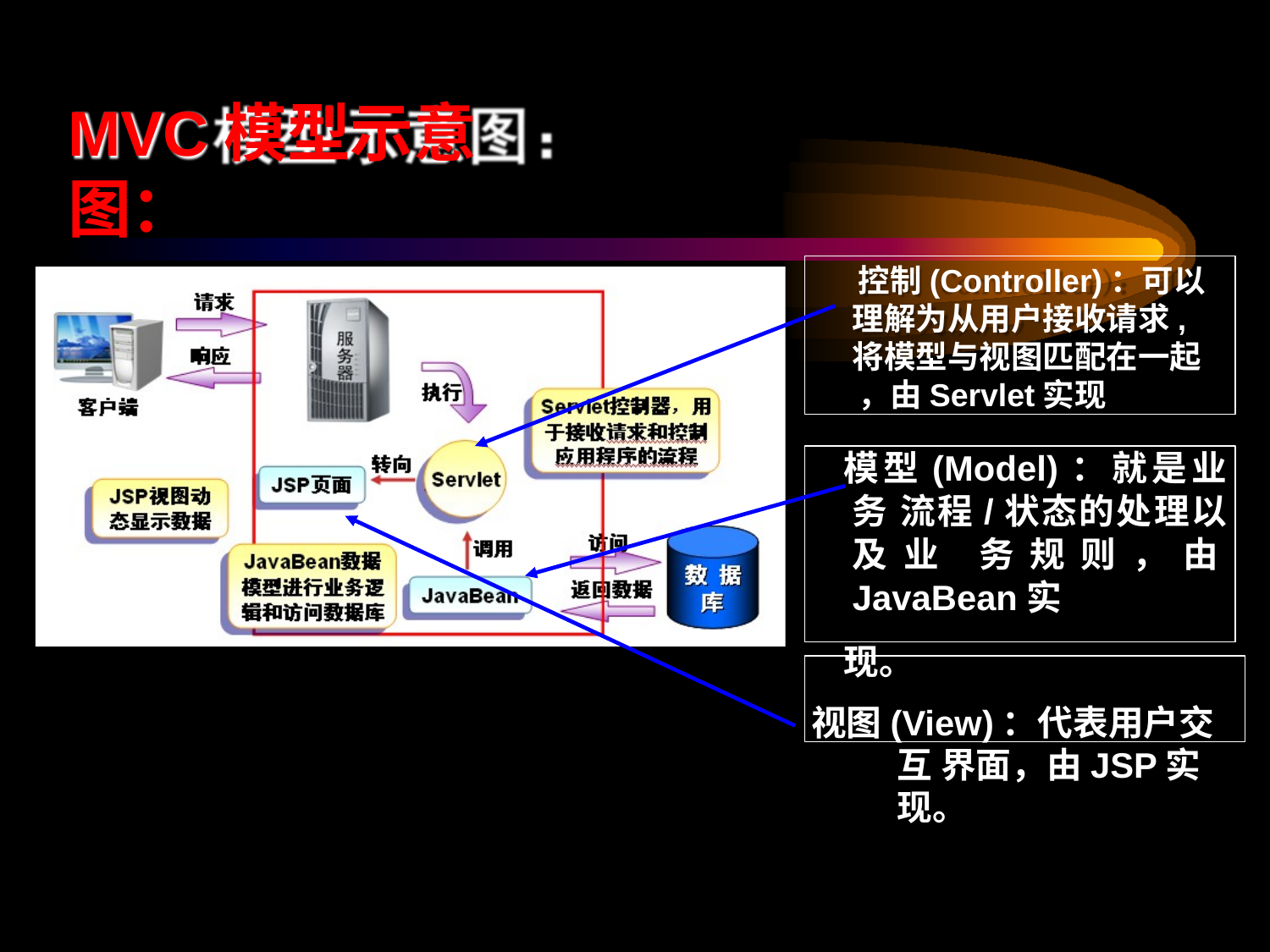

# MVC模型示意图：

控制(Controller)：可以 理解为从用户接收请求,  将模型与视图匹配在一起
，由Servlet实现

模型(Model)：就是业务 流程/状态的处理以及业 务规则，由JavaBean实
现。
视图(View)：代表用户交互 界面，由JSP实现。